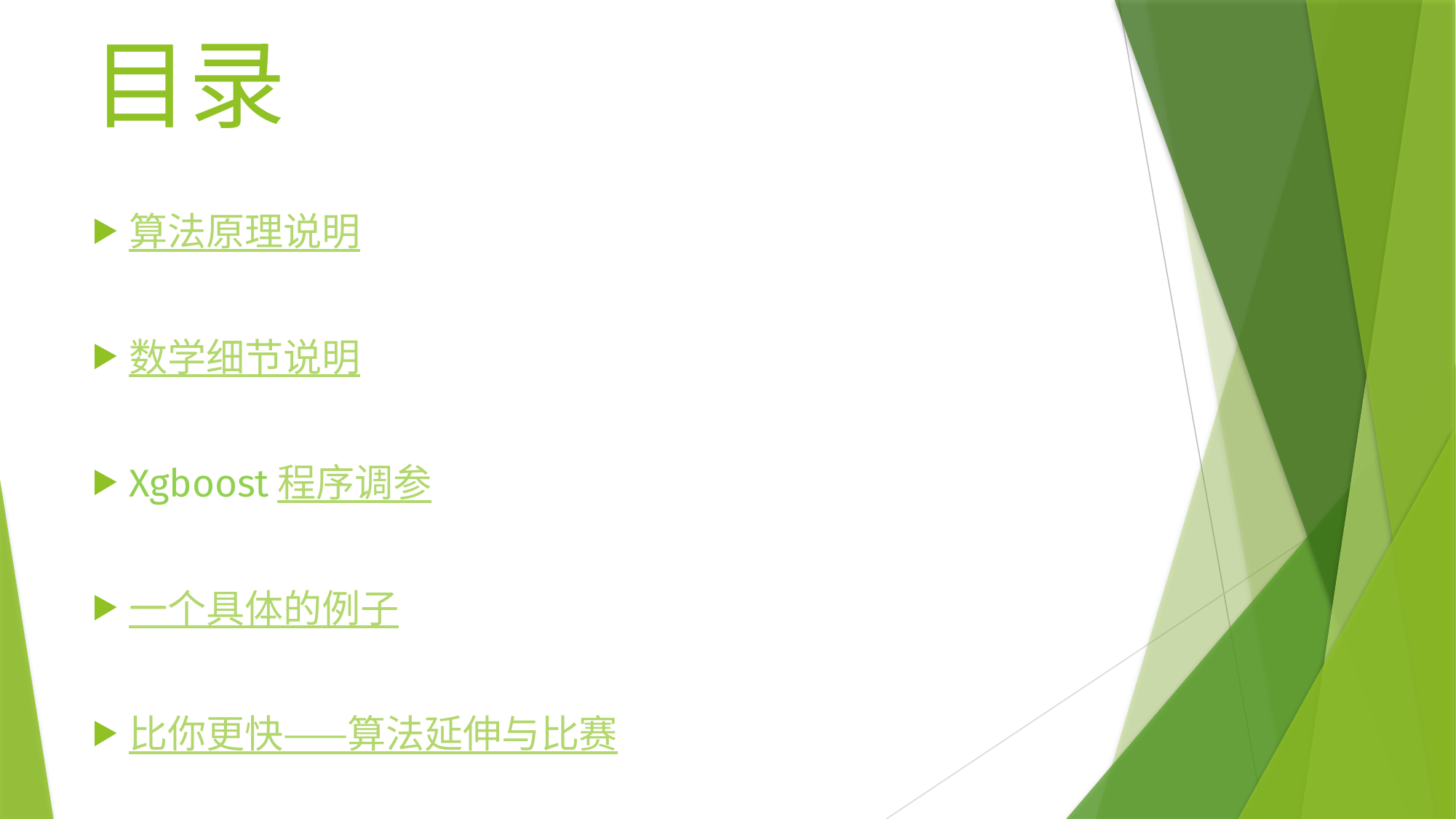

# 目录
算法原理说明
数学细节说明
Xgboost程序调参
一个具体的例子
比你更快——算法延伸与比赛